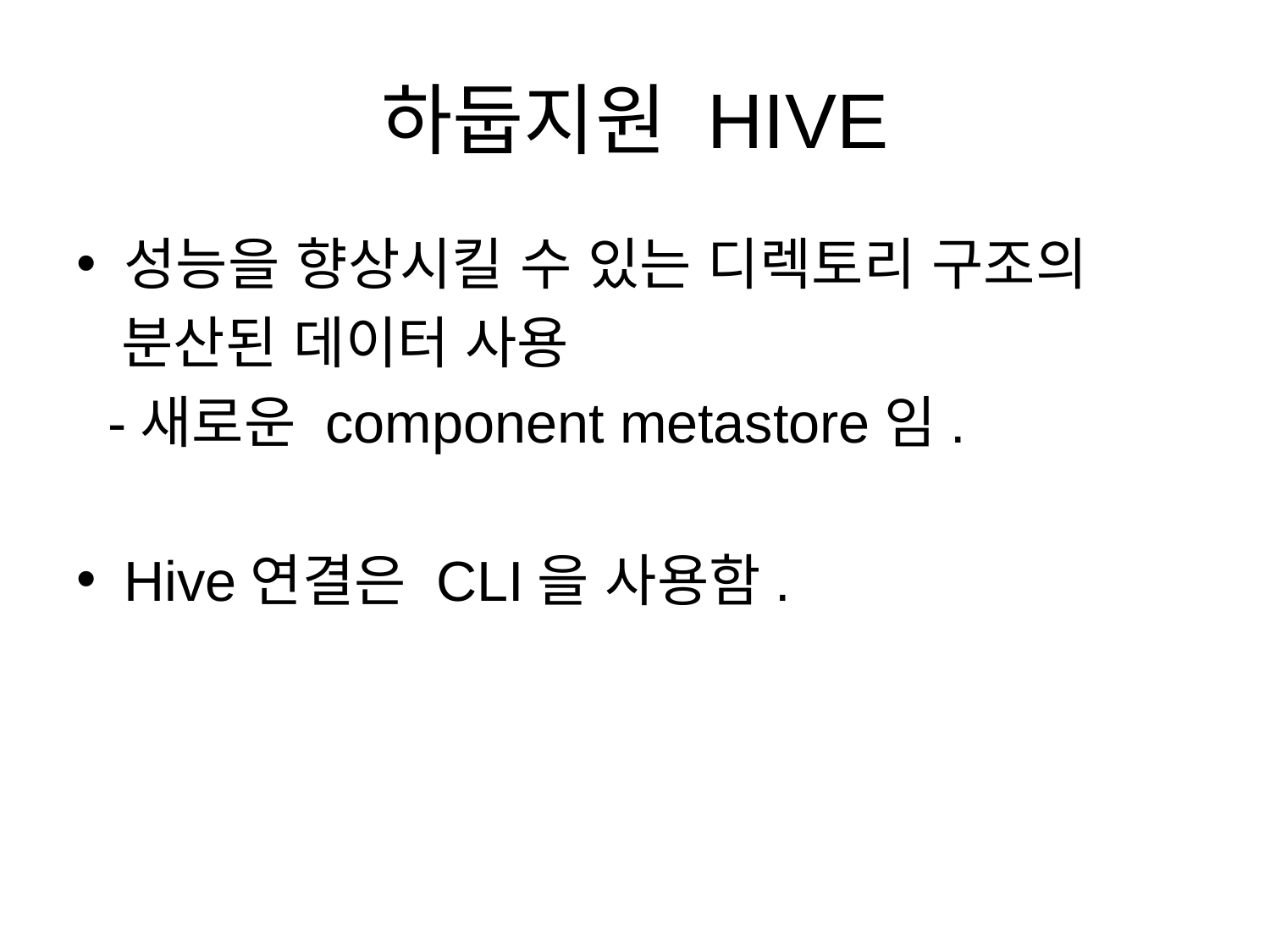

# 하둡지원 HIVE
성능을 향상시킬 수 있는 디렉토리 구조의
  분산된 데이터 사용
  -새로운 component metastore임.

Hive연결은 CLI을 사용함.